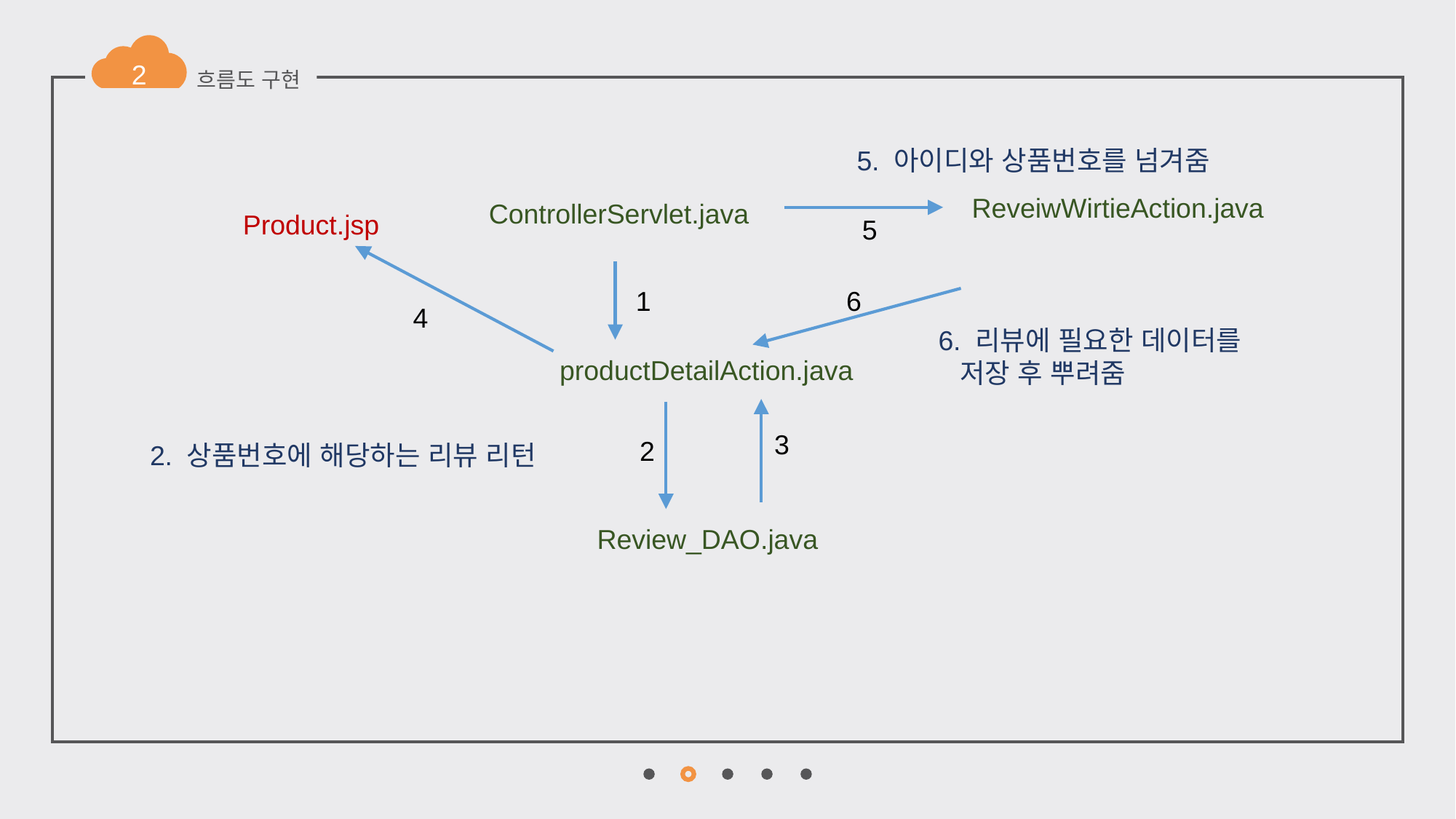

2
흐름도 구현

5. 아이디와 상품번호를 넘겨줌
ReveiwWirtieAction.java
ControllerServlet.java
Product.jsp
5
1
6
4
6. 리뷰에 필요한 데이터를
  저장 후 뿌려줌
productDetailAction.java
3
2
2. 상품번호에 해당하는 리뷰 리턴
Review_DAO.java